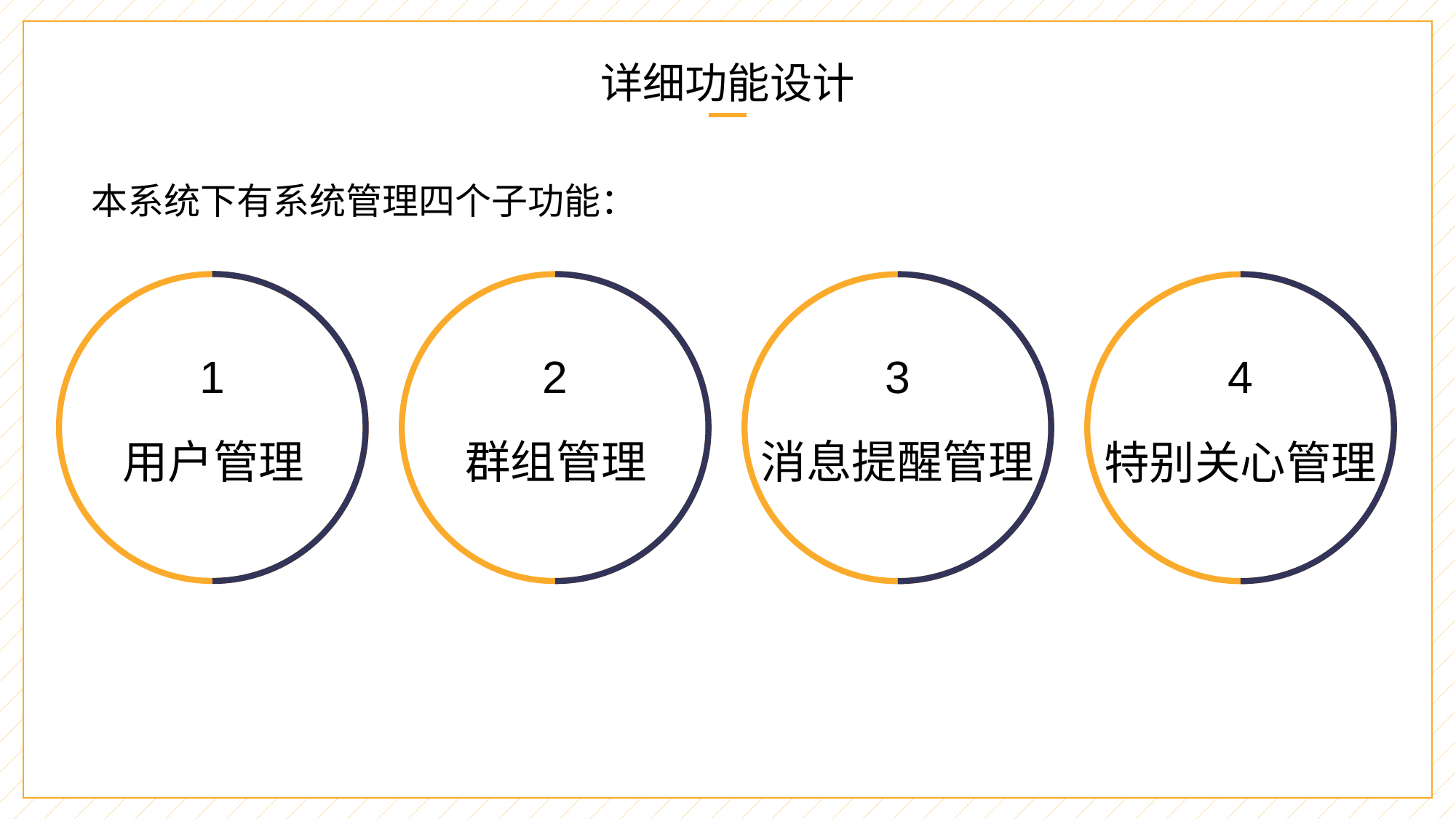

详细功能设计

本系统下有系统管理四个子功能：

1
2
3
4
用户管理
消息提醒管理
群组管理
特别关心管理